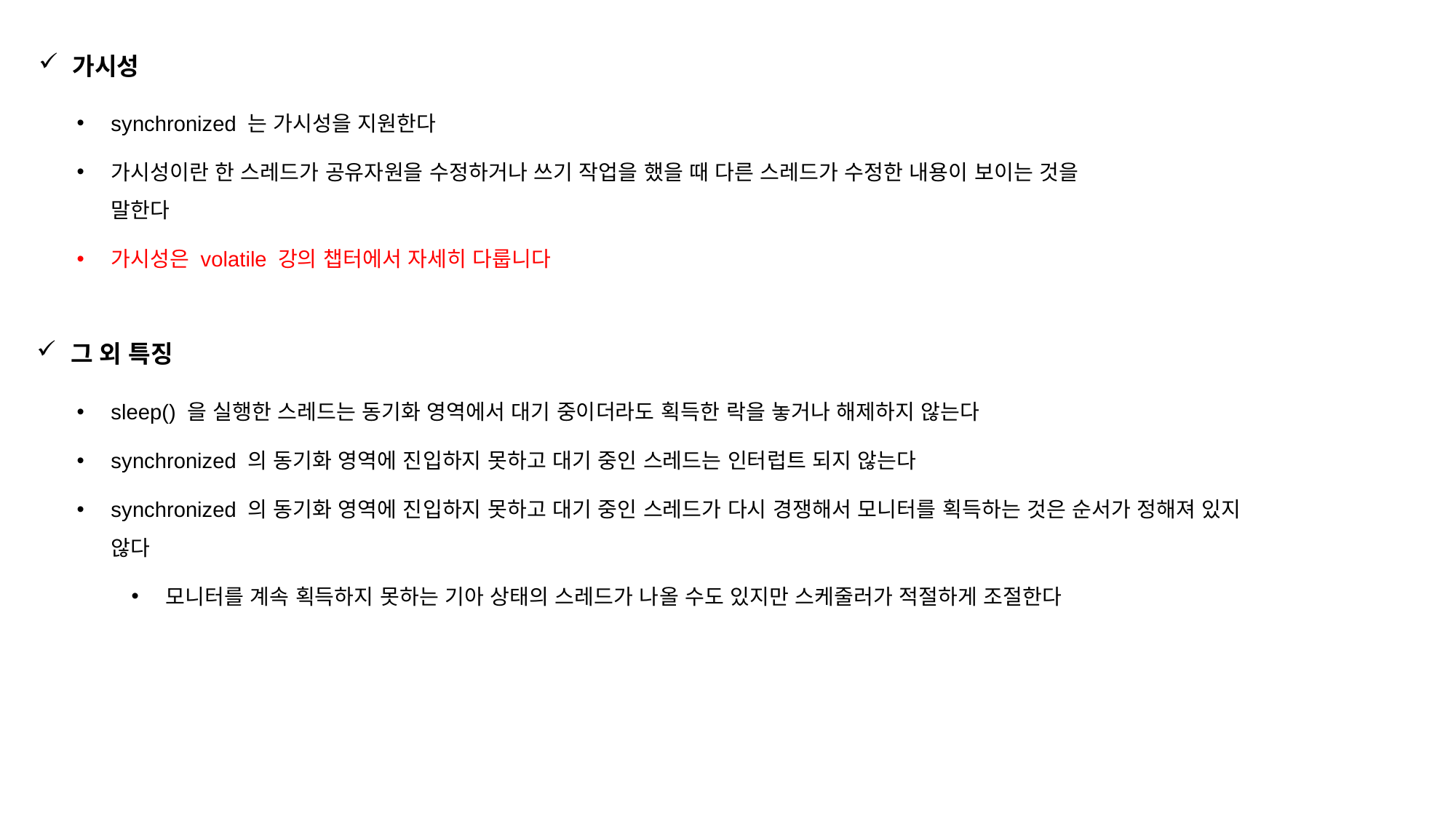

가시성
synchronized 는 가시성을 지원한다
가시성이란 한 스레드가 공유자원을 수정하거나 쓰기 작업을 했을 때 다른 스레드가 수정한 내용이 보이는 것을 말한다
가시성은 volatile 강의 챕터에서 자세히 다룹니다
그 외 특징
sleep() 을 실행한 스레드는 동기화 영역에서 대기 중이더라도 획득한 락을 놓거나 해제하지 않는다
synchronized 의 동기화 영역에 진입하지 못하고 대기 중인 스레드는 인터럽트 되지 않는다
synchronized 의 동기화 영역에 진입하지 못하고 대기 중인 스레드가 다시 경쟁해서 모니터를 획득하는 것은 순서가 정해져 있지 않다
모니터를 계속 획득하지 못하는 기아 상태의 스레드가 나올 수도 있지만 스케줄러가 적절하게 조절한다